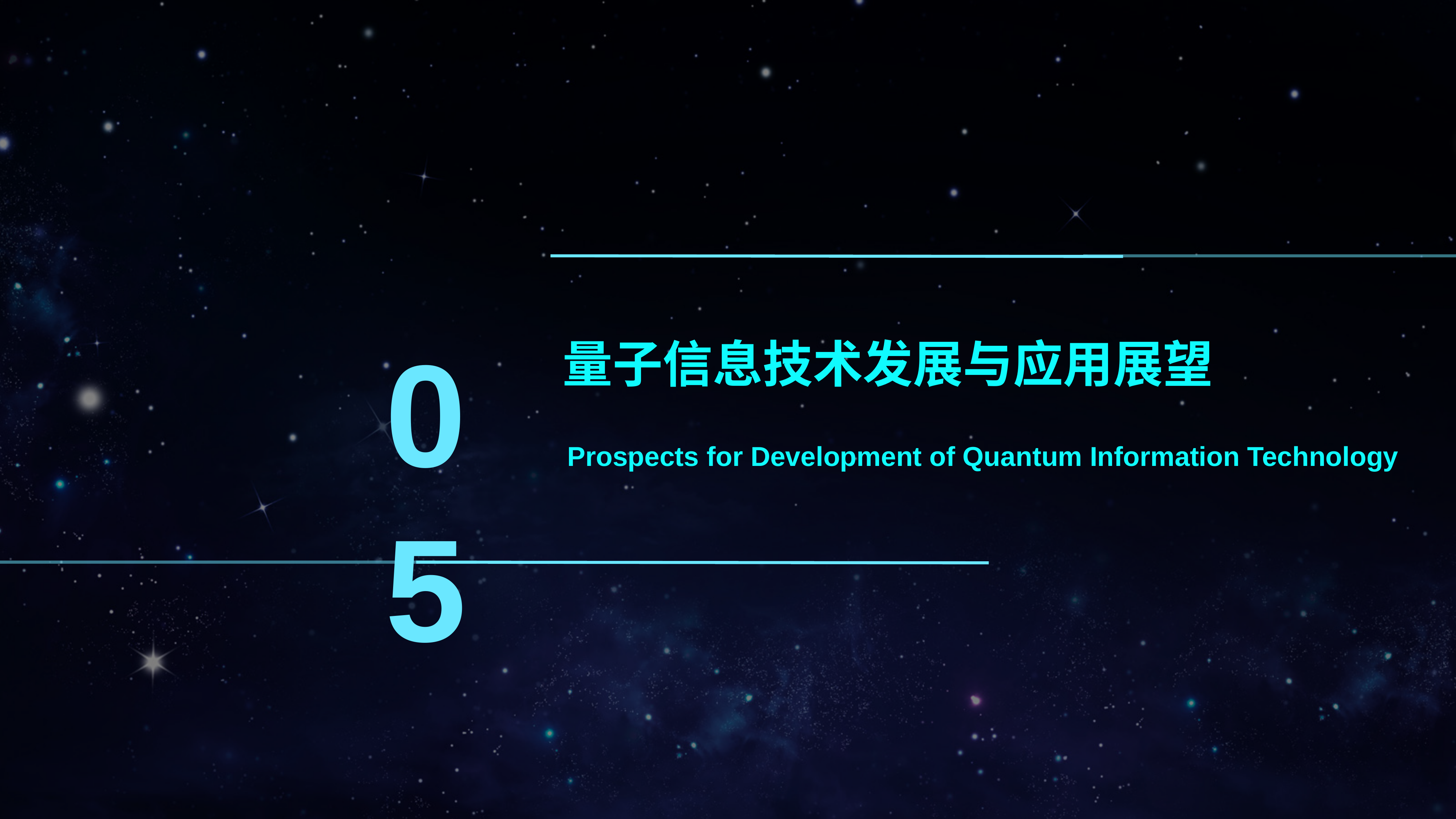

05
量子信息技术发展与应用展望
Prospects for Development of Quantum Information Technology